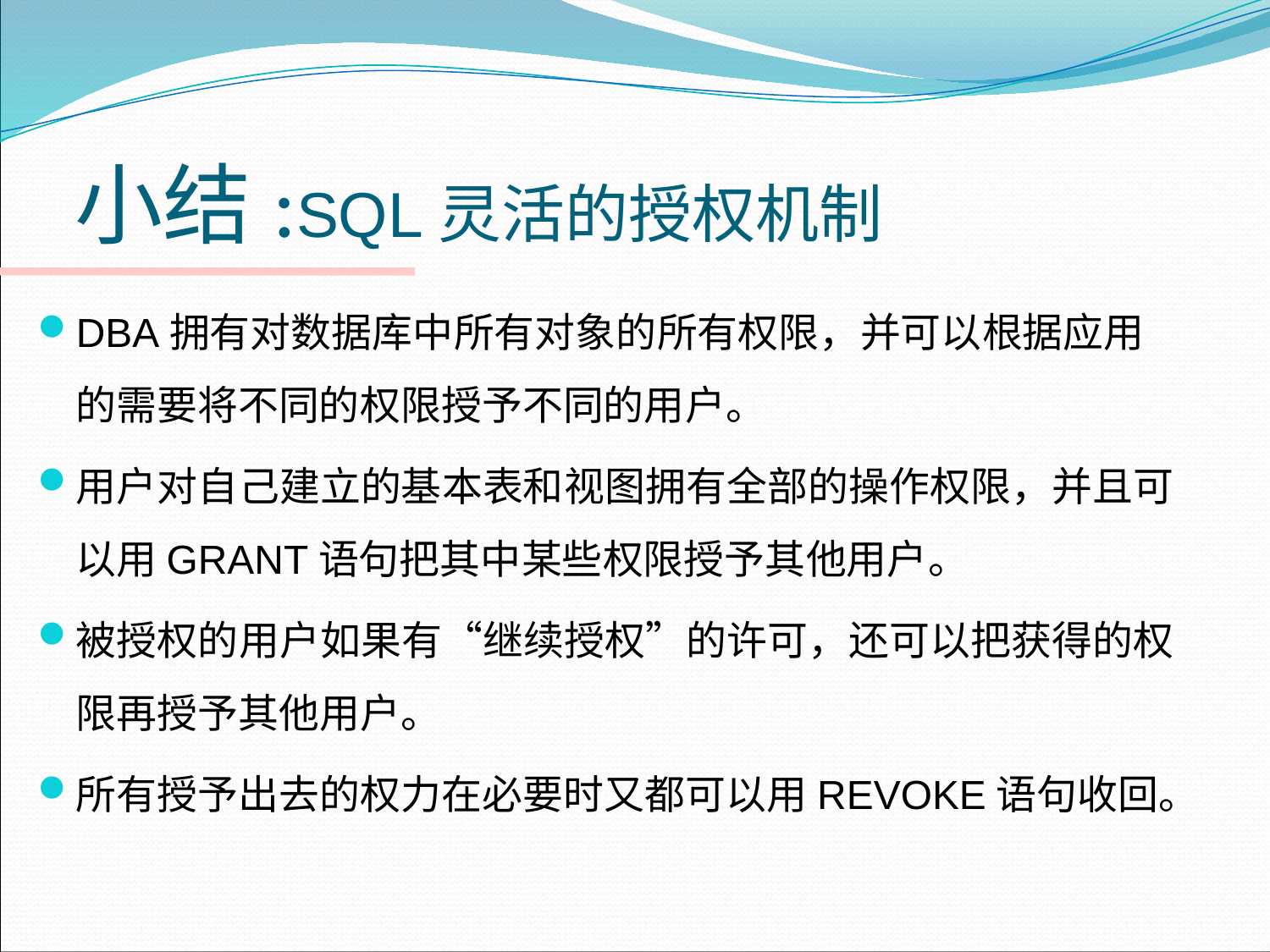

# 小结:SQL灵活的授权机制
DBA拥有对数据库中所有对象的所有权限，并可以根据应用的需要将不同的权限授予不同的用户。
用户对自己建立的基本表和视图拥有全部的操作权限，并且可以用GRANT语句把其中某些权限授予其他用户。
被授权的用户如果有“继续授权”的许可，还可以把获得的权限再授予其他用户。
所有授予出去的权力在必要时又都可以用REVOKE语句收回。

474